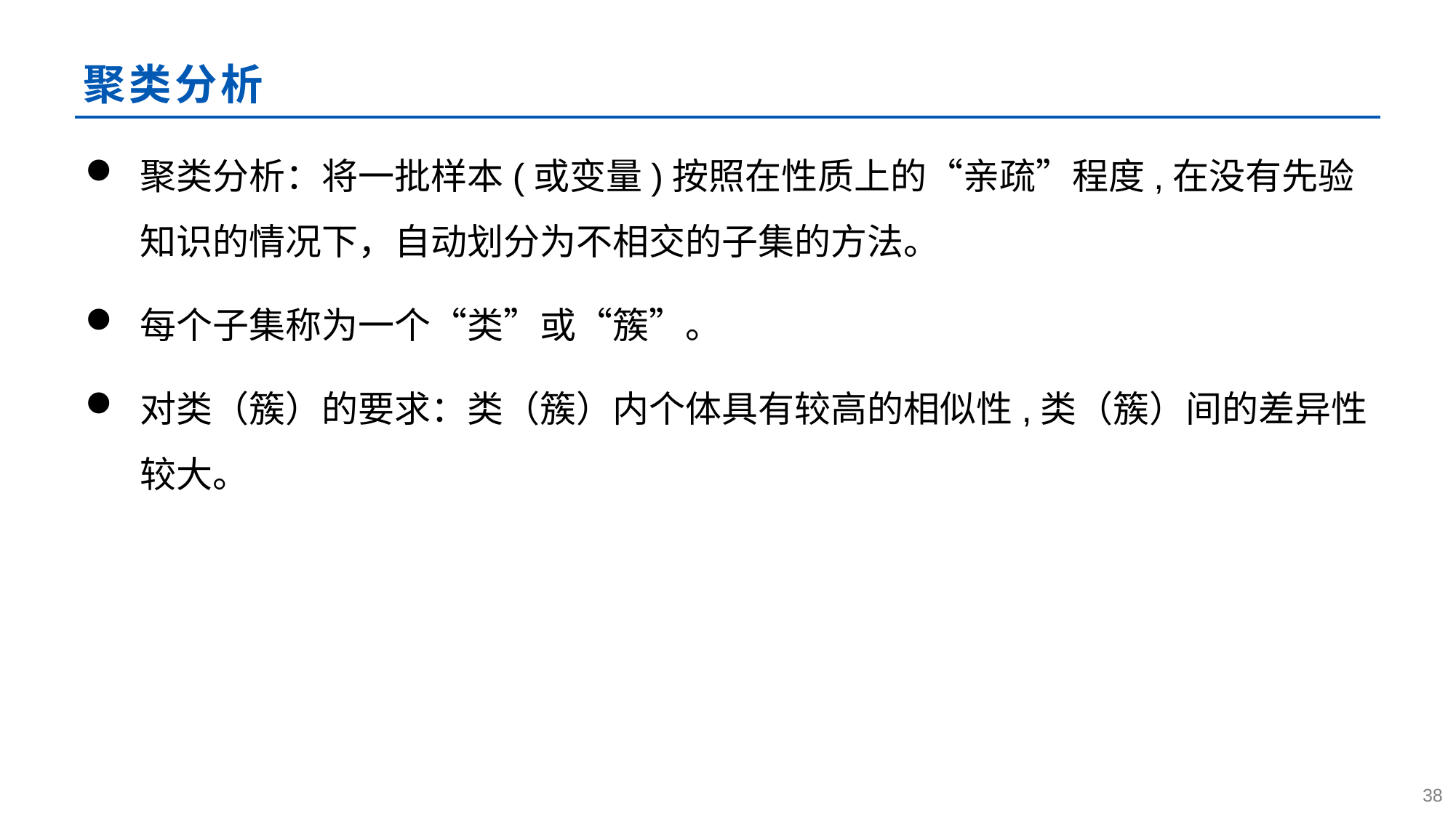

# 聚类分析
聚类分析：将一批样本(或变量)按照在性质上的“亲疏”程度,在没有先验知识的情况下，自动划分为不相交的子集的方法。
每个子集称为一个“类”或“簇”。
对类（簇）的要求：类（簇）内个体具有较高的相似性,类（簇）间的差异性较大。

38